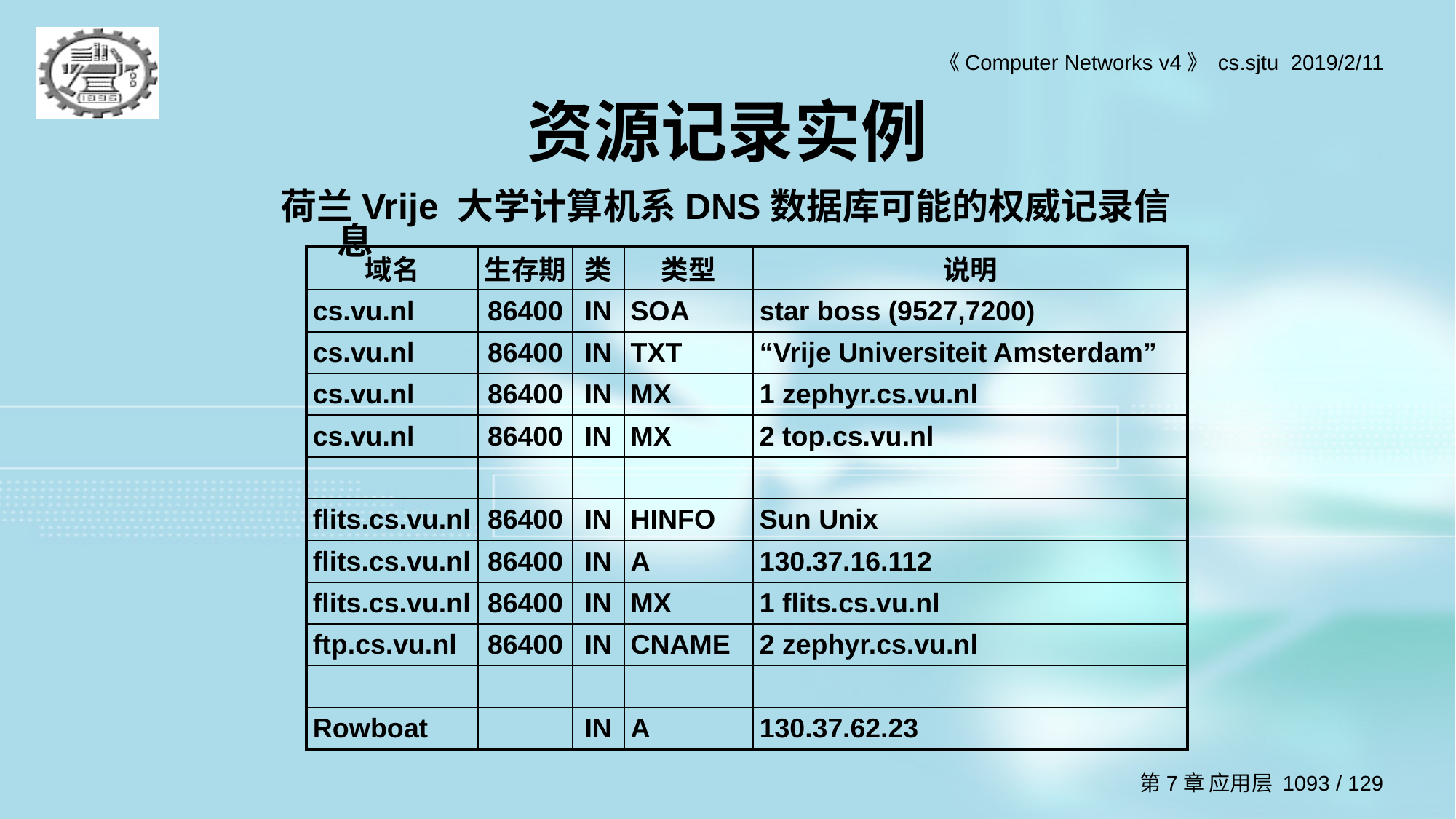

# 资源记录实例
荷兰Vrije 大学计算机系DNS数据库可能的权威记录信息
| 域名 | 生存期 | 类 | 类型 | 说明 |
| --- | --- | --- | --- | --- |
| cs.vu.nl | 86400 | IN | SOA | star boss (9527,7200) |
| cs.vu.nl | 86400 | IN | TXT | “Vrije Universiteit Amsterdam” |
| cs.vu.nl | 86400 | IN | MX | 1 zephyr.cs.vu.nl |
| cs.vu.nl | 86400 | IN | MX | 2 top.cs.vu.nl |
|  |  |  |  |  |
| flits.cs.vu.nl | 86400 | IN | HINFO | Sun Unix |
| flits.cs.vu.nl | 86400 | IN | A | 130.37.16.112 |
| flits.cs.vu.nl | 86400 | IN | MX | 1 flits.cs.vu.nl |
| ftp.cs.vu.nl | 86400 | IN | CNAME | 2 zephyr.cs.vu.nl |
|  |  |  |  |  |
| Rowboat |  | IN | A | 130.37.62.23 |